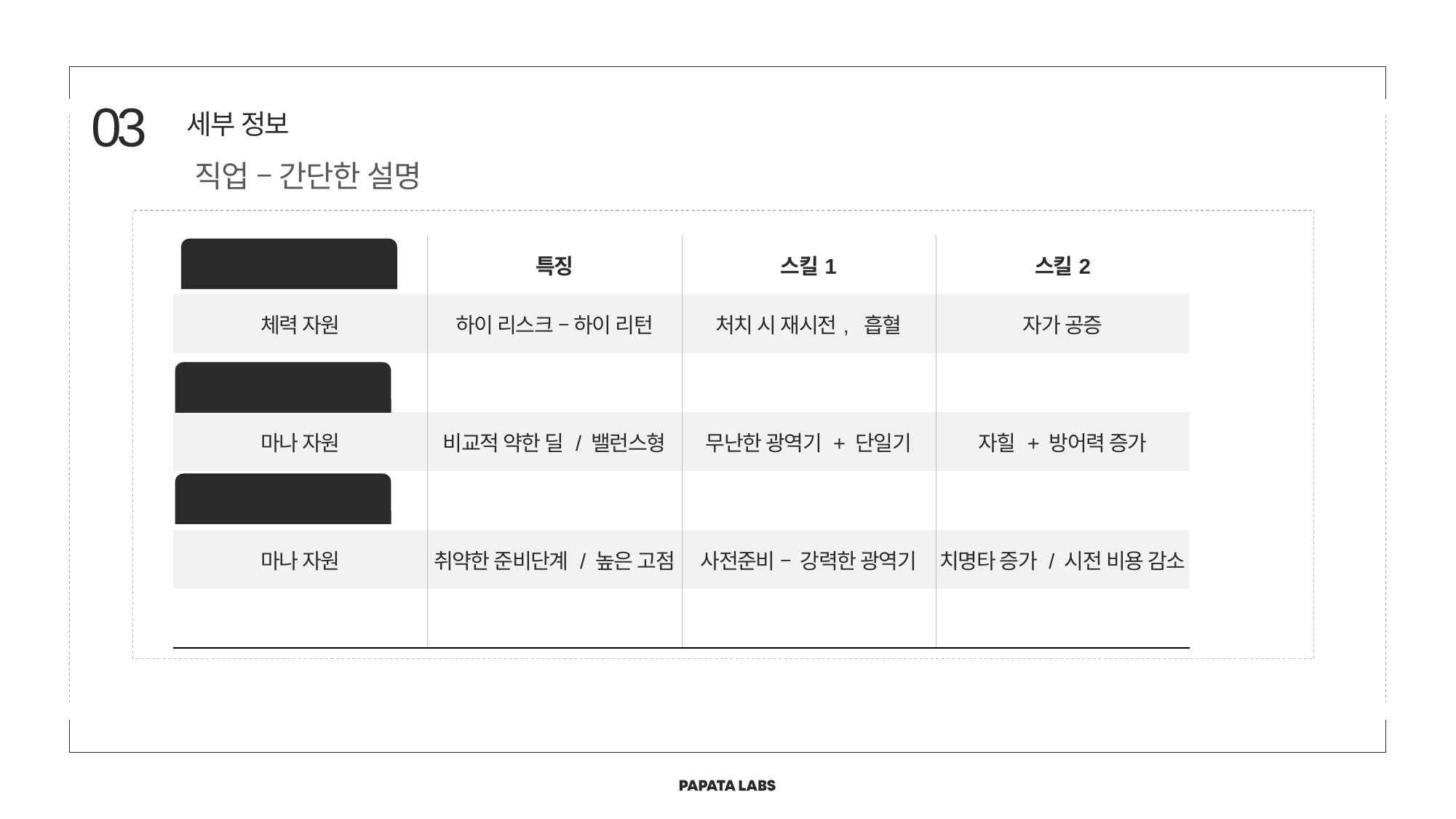

03
세부 정보
직업 – 간단한 설명

|  | 특징 | 스킬1 | 스킬2 |
| --- | --- | --- | --- |
| 체력 자원 | 하이 리스크 – 하이 리턴 | 처치 시 재시전, 흡혈 | 자가 공증 |
|  |  |  |  |
| 마나 자원 | 비교적 약한 딜 / 밸런스형 | 무난한 광역기 + 단일기 | 자힐 + 방어력 증가 |
|  |  |  |  |
| 마나 자원 | 취약한 준비단계 / 높은 고점 | 사전준비 – 강력한 광역기 | 치명타 증가 / 시전 비용 감소 |
|  |  |  |  |
광전사
용기사
마법사